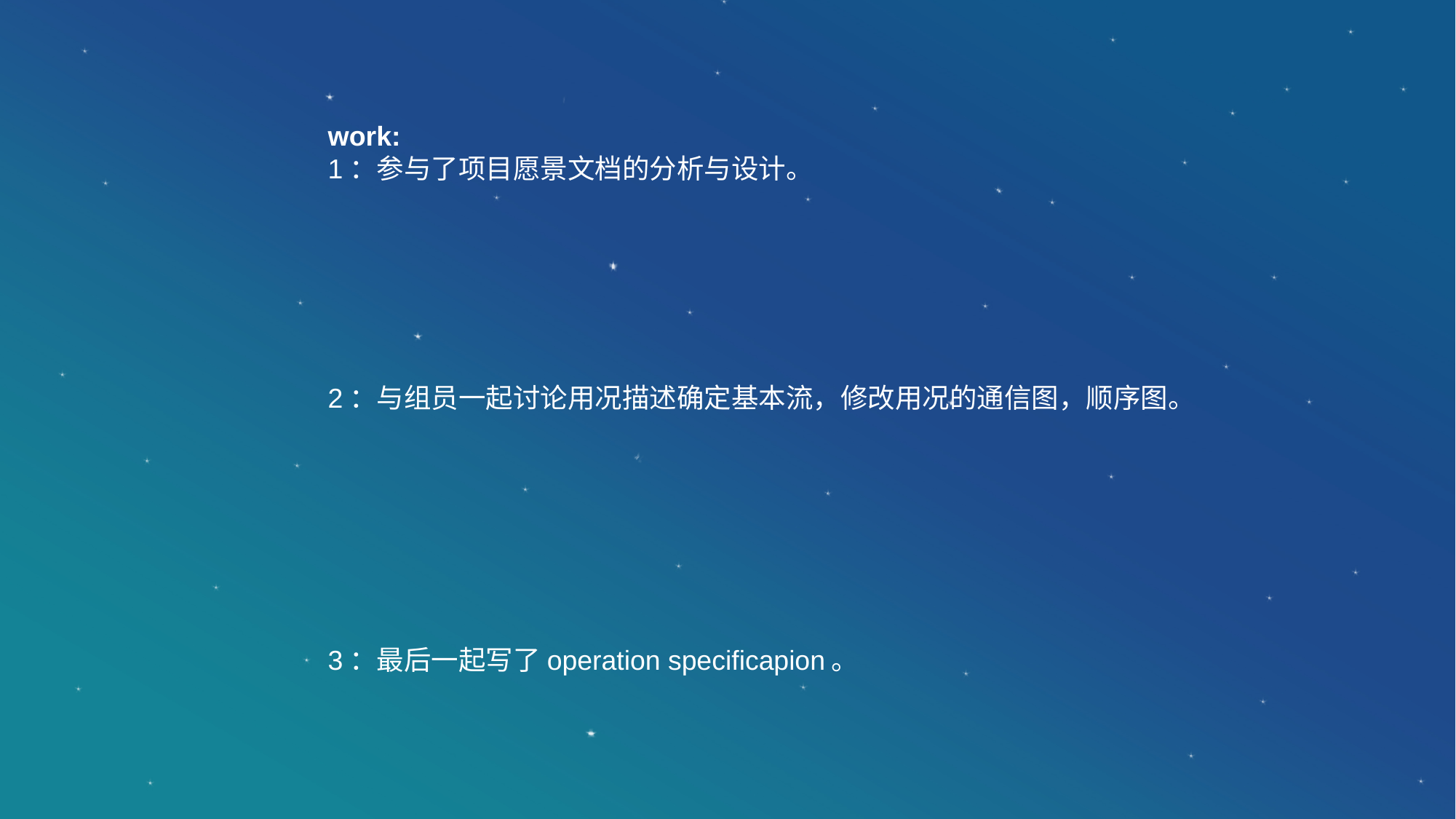

work:
1：参与了项目愿景文档的分析与设计。

2：与组员一起讨论用况描述确定基本流，修改用况的通信图，顺序图。

3：最后一起写了operation specificapion。